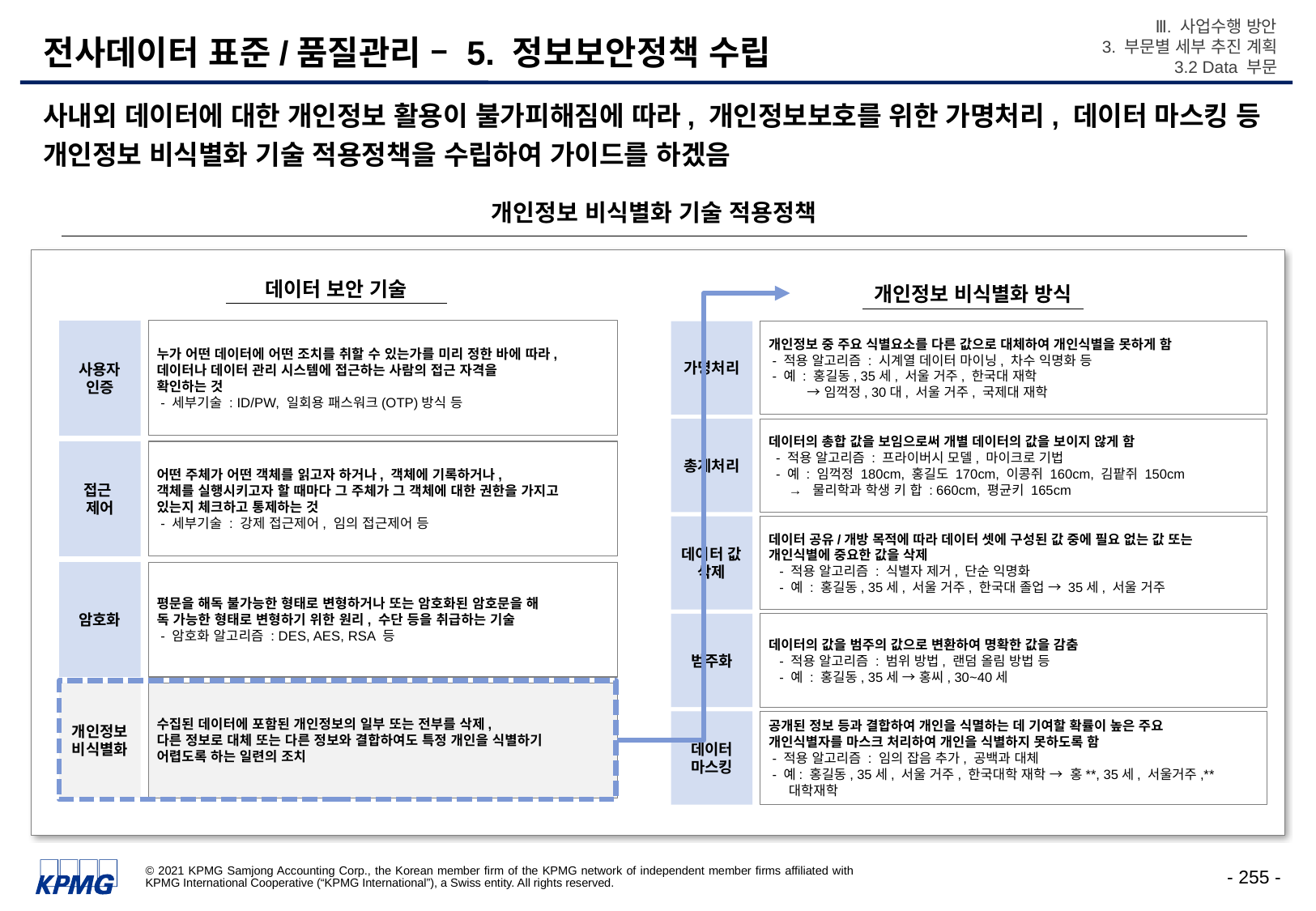

Ⅲ. 사업수행 방안
3. 부문별 세부 추진 계획
3.2 Data 부문
# 전사데이터 표준/품질관리 – 5. 정보보안정책 수립
사내외 데이터에 대한 개인정보 활용이 불가피해짐에 따라, 개인정보보호를 위한 가명처리, 데이터 마스킹 등 개인정보 비식별화 기술 적용정책을 수립하여 가이드를 하겠음
개인정보 비식별화 기술 적용정책

데이터 보안 기술
개인정보 비식별화 방식
사용자
인증
누가 어떤 데이터에 어떤 조치를 취할 수 있는가를 미리 정한 바에 따라,
데이터나 데이터 관리 시스템에 접근하는 사람의 접근 자격을
확인하는 것
 - 세부기술 : ID/PW, 일회용 패스워크(OTP)방식 등
가명처리
개인정보 중 주요 식별요소를 다른 값으로 대체하여 개인식별을 못하게 함
 - 적용 알고리즘 : 시계열 데이터 마이닝, 차수 익명화 등
 - 예 : 홍길동, 35세, 서울 거주, 한국대 재학
     → 임꺽정, 30대, 서울 거주, 국제대 재학
총계처리
데이터의 총합 값을 보임으로써 개별 데이터의 값을 보이지 않게 함
  - 적용 알고리즘 : 프라이버시 모델, 마이크로 기법
  - 예 : 임꺽정 180cm, 홍길도 170cm, 이콩쥐 160cm, 김팥쥐 150cm
→  물리학과 학생 키 합 : 660cm, 평균키 165cm
접근
제어
어떤 주체가 어떤 객체를 읽고자 하거나, 객체에 기록하거나,
객체를 실행시키고자 할 때마다 그 주체가 그 객체에 대한 권한을 가지고
있는지 체크하고 통제하는 것
 - 세부기술 : 강제 접근제어, 임의 접근제어 등
데이터 값
삭제
데이터 공유/개방 목적에 따라 데이터 셋에 구성된 값 중에 필요 없는 값 또는
개인식별에 중요한 값을 삭제
   - 적용 알고리즘 : 식별자 제거, 단순 익명화
   - 예 : 홍길동, 35세, 서울 거주, 한국대 졸업 → 35세, 서울 거주
암호화
평문을 해독 불가능한 형태로 변형하거나 또는 암호화된 암호문을 해
독 가능한 형태로 변형하기 위한 원리, 수단 등을 취급하는 기술
 - 암호화 알고리즘 : DES, AES, RSA 등
범주화
데이터의 값을 범주의 값으로 변환하여 명확한 값을 감춤
   - 적용 알고리즘 : 범위 방법, 랜덤 올림 방법 등
   - 예 : 홍길동, 35세 → 홍씨, 30~40세

개인정보
비식별화
수집된 데이터에 포함된 개인정보의 일부 또는 전부를 삭제,
다른 정보로 대체 또는 다른 정보와 결합하여도 특정 개인을 식별하기
어렵도록 하는 일련의 조치
데이터 마스킹
공개된 정보 등과 결합하여 개인을 식멸하는 데 기여할 확률이 높은 주요
개인식별자를 마스크 처리하여 개인을 식별하지 못하도록 함
 - 적용 알고리즘 : 임의 잡음 추가, 공백과 대체
 - 예: 홍길동, 35세, 서울 거주, 한국대학 재학 →  홍**, 35세, 서울거주,**대학재학